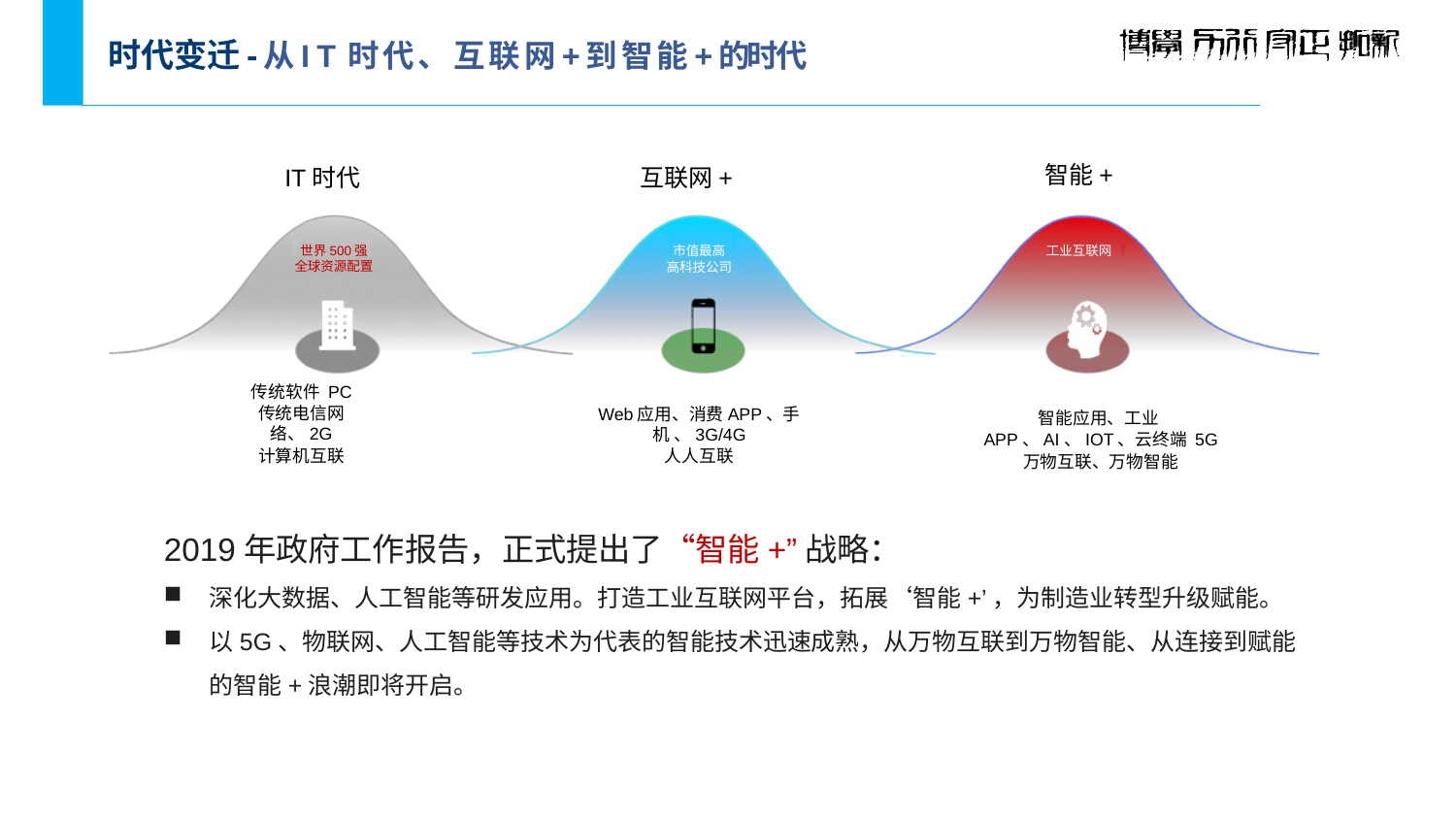

# 时代变迁-从IT时代、互联网+到智能+的时代

智能+
IT时代
互联⽹+
市值最高
高科技公司
世界500强
全球资源配置
工业互联网
传统软件 PC
传统电信⽹络、2G
计算机互联
Web应用、消费APP、⼿机 、3G/4G
⼈⼈互联
智能应用、⼯业APP、AI、IOT、云终端 5G
万物互联、万物智能
2019年政府工作报告，正式提出了“智能+”战略：
深化大数据、人工智能等研发应用。打造工业互联网平台，拓展‘智能+’，为制造业转型升级赋能。
以5G、物联网、人工智能等技术为代表的智能技术迅速成熟，从万物互联到万物智能、从连接到赋能的智能+浪潮即将开启。